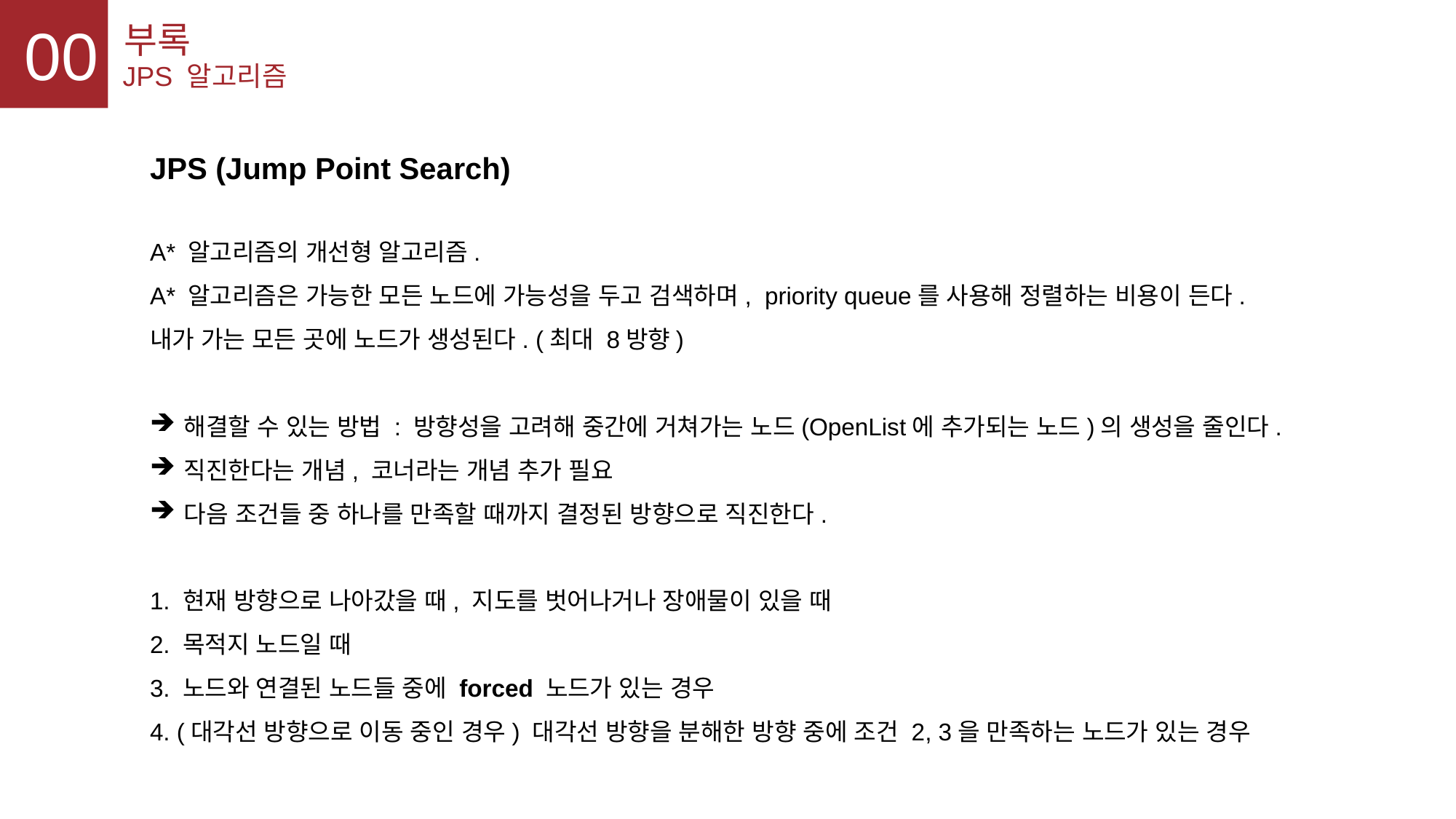

00
부록
JPS 알고리즘
JPS (Jump Point Search)

A* 알고리즘의 개선형 알고리즘.
A* 알고리즘은 가능한 모든 노드에 가능성을 두고 검색하며,  priority queue를 사용해 정렬하는 비용이 든다.
내가 가는 모든 곳에 노드가 생성된다. (최대 8방향)

해결할 수 있는 방법 : 방향성을 고려해 중간에 거쳐가는 노드(OpenList에 추가되는 노드)의 생성을 줄인다.
직진한다는 개념, 코너라는 개념 추가 필요
다음 조건들 중 하나를 만족할 때까지 결정된 방향으로 직진한다.

1. 현재 방향으로 나아갔을 때, 지도를 벗어나거나 장애물이 있을 때
2. 목적지 노드일 때
3. 노드와 연결된 노드들 중에 forced 노드가 있는 경우
4. (대각선 방향으로 이동 중인 경우) 대각선 방향을 분해한 방향 중에 조건 2, 3을 만족하는 노드가 있는 경우